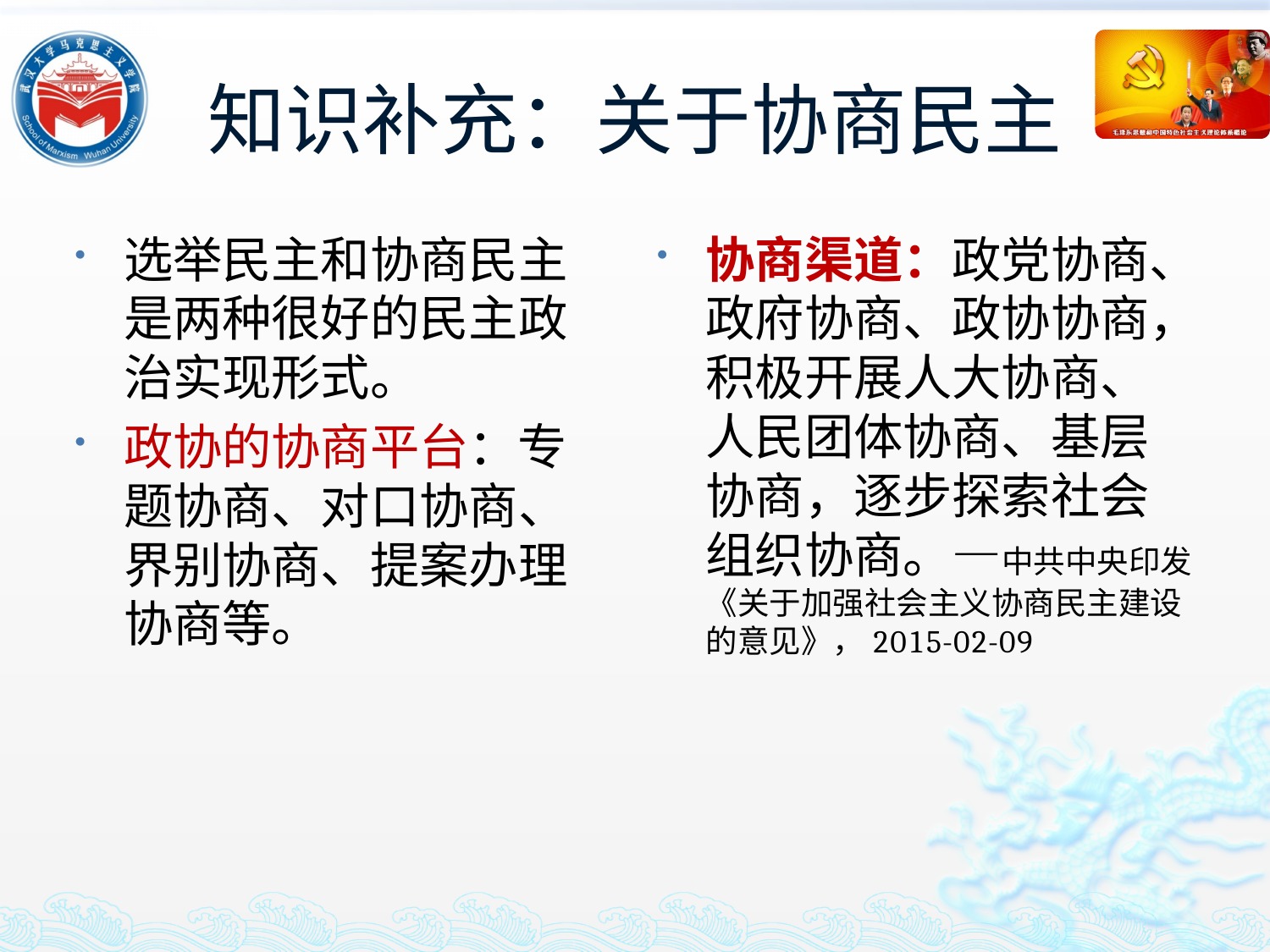

# 知识补充：关于协商民主
选举民主和协商民主是两种很好的民主政治实现形式。
政协的协商平台：专题协商、对口协商、界别协商、提案办理协商等。
协商渠道：政党协商、政府协商、政协协商，积极开展人大协商、人民团体协商、基层协商，逐步探索社会组织协商。—中共中央印发《关于加强社会主义协商民主建设的意见》，2015-02-09